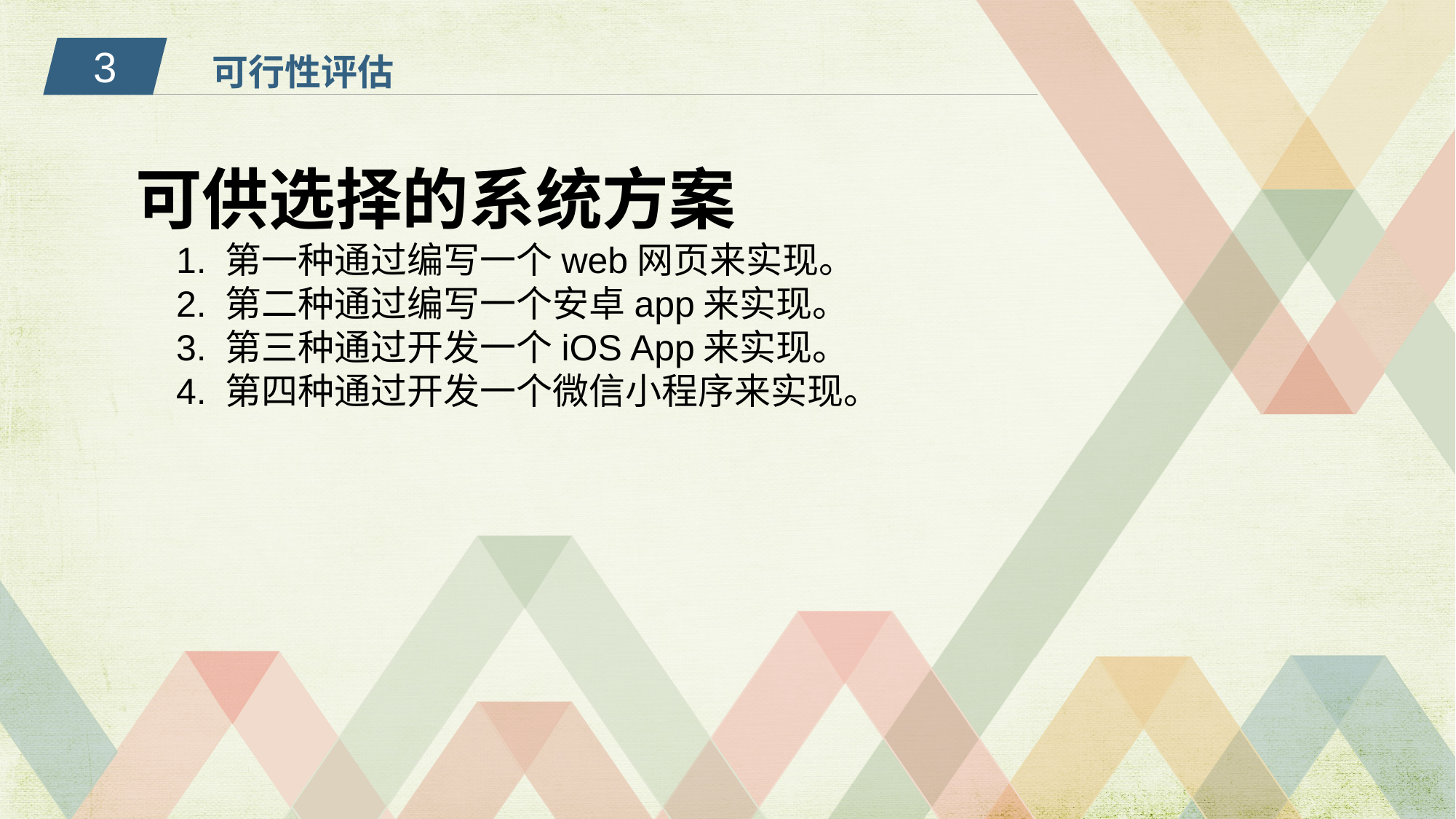

3

可行性评估

可供选择的系统方案
    1. 第一种通过编写一个web网页来实现。
    2. 第二种通过编写一个安卓app来实现。
    3. 第三种通过开发一个iOS App来实现。
    4. 第四种通过开发一个微信小程序来实现。